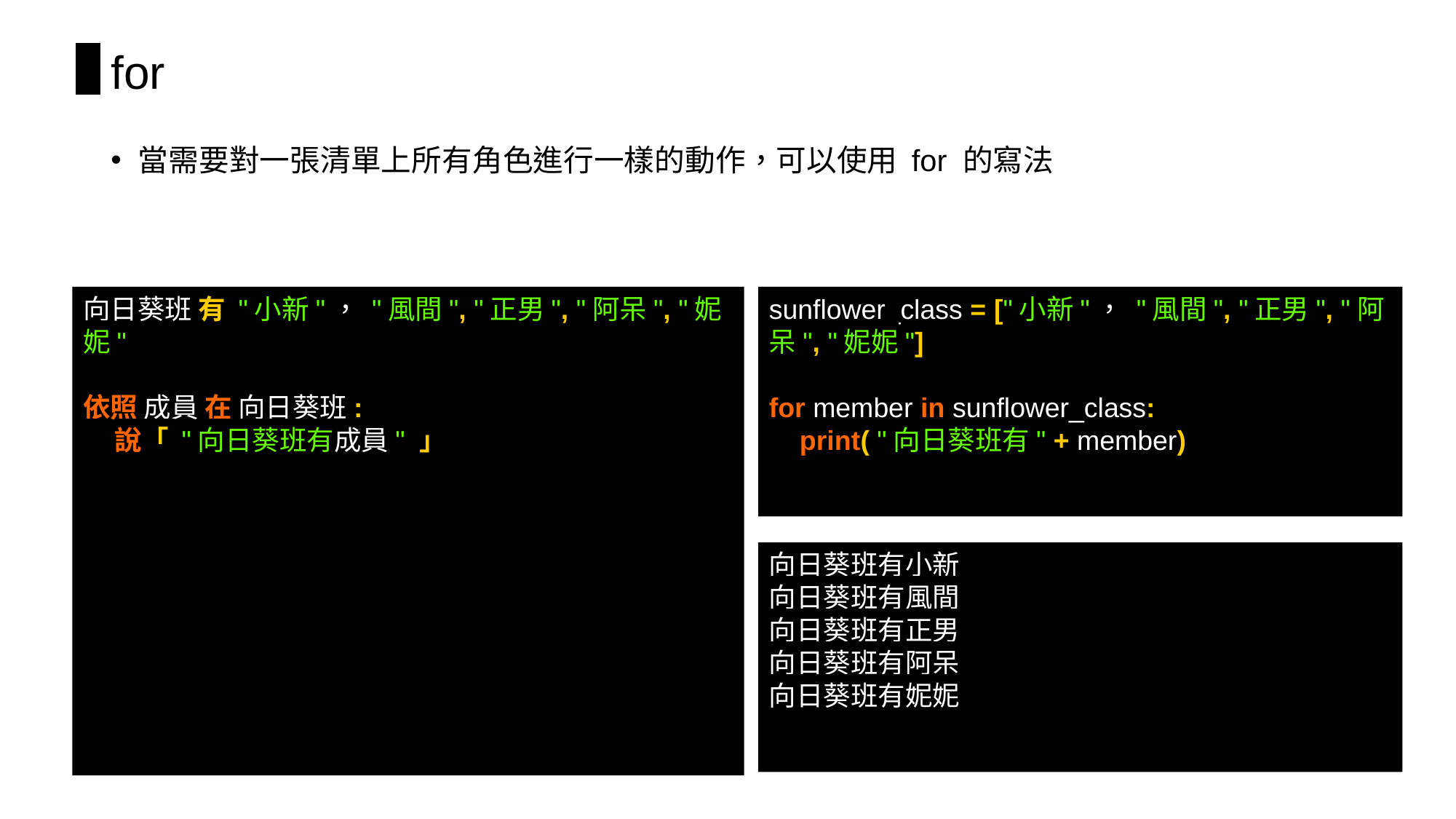

# for
當需要對一張清單上所有角色進行一樣的動作，可以使用 for 的寫法
sunflower_class = ["小新"， "風間", "正男", "阿呆", "妮妮"]

for member in sunflower_class:
    print( "向日葵班有" + member)
向日葵班 有 "小新"， "風間", "正男", "阿呆", "妮妮"

依照 成員 在 向日葵班:
    說「 "向日葵班有成員" 」
向日葵班有小新
向日葵班有風間
向日葵班有正男
向日葵班有阿呆
向日葵班有妮妮